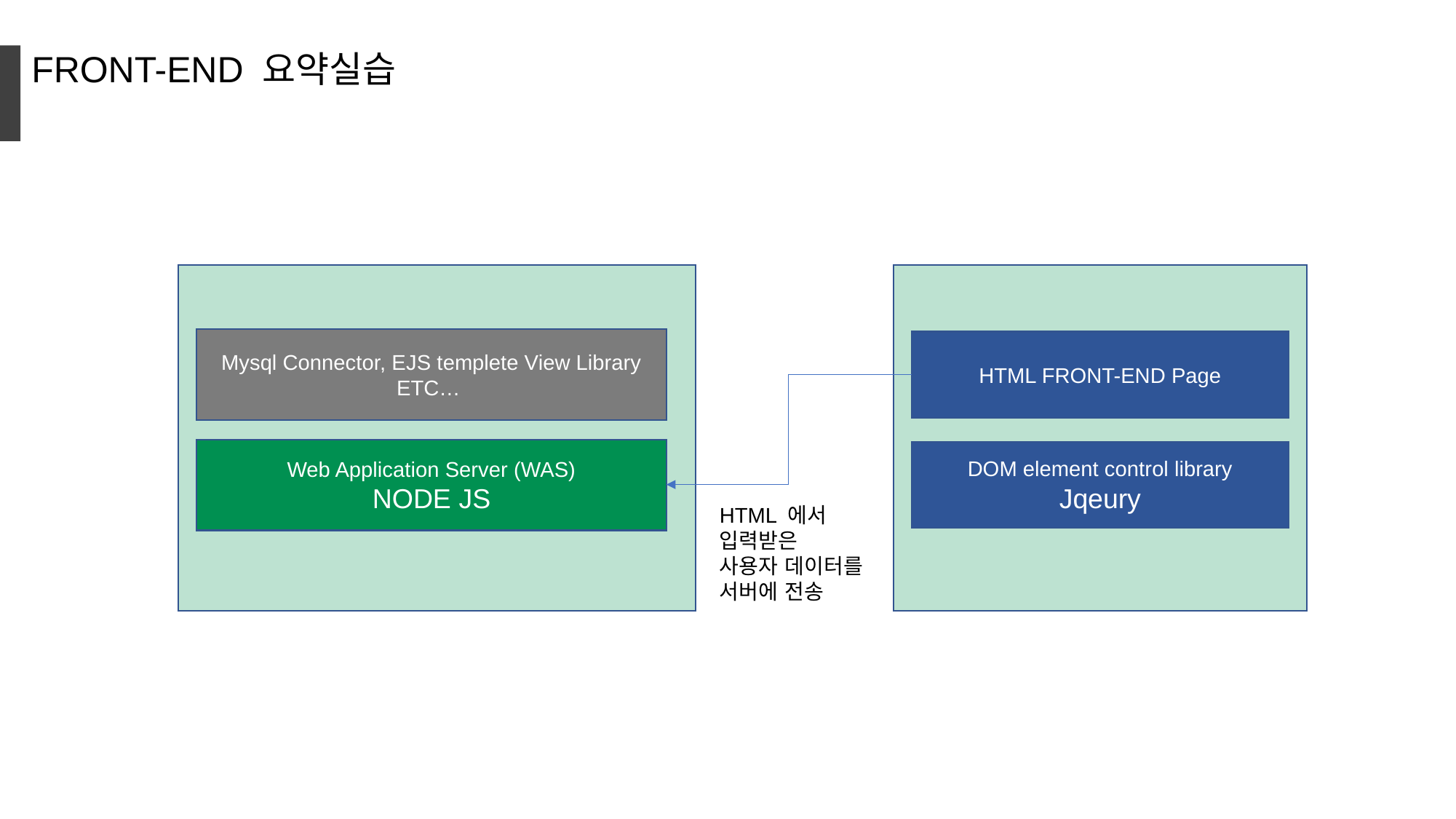

FRONT-END 요약실습

Mysql Connector, EJS templete View Library
ETC…
HTML FRONT-END Page
Web Application Server (WAS)
NODE JS
DOM element control library
Jqeury
HTML 에서
입력받은
사용자 데이터를
서버에 전송